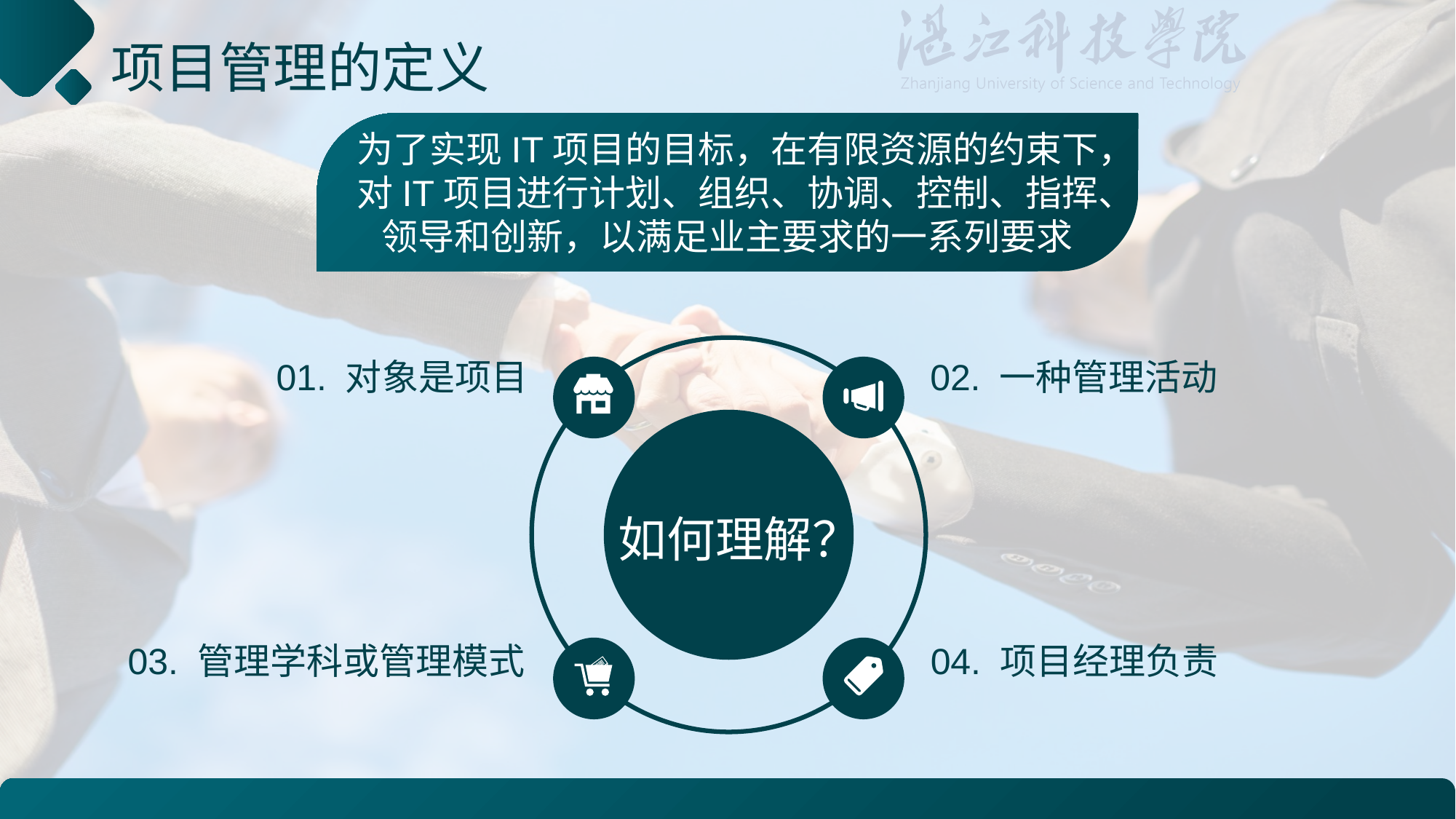

# 项目管理的定义
为了实现IT项目的目标，在有限资源的约束下，对IT项目进行计划、组织、协调、控制、指挥、领导和创新，以满足业主要求的一系列要求

01. 对象是项目
02. 一种管理活动

如何理解？

03. 管理学科或管理模式
04. 项目经理负责